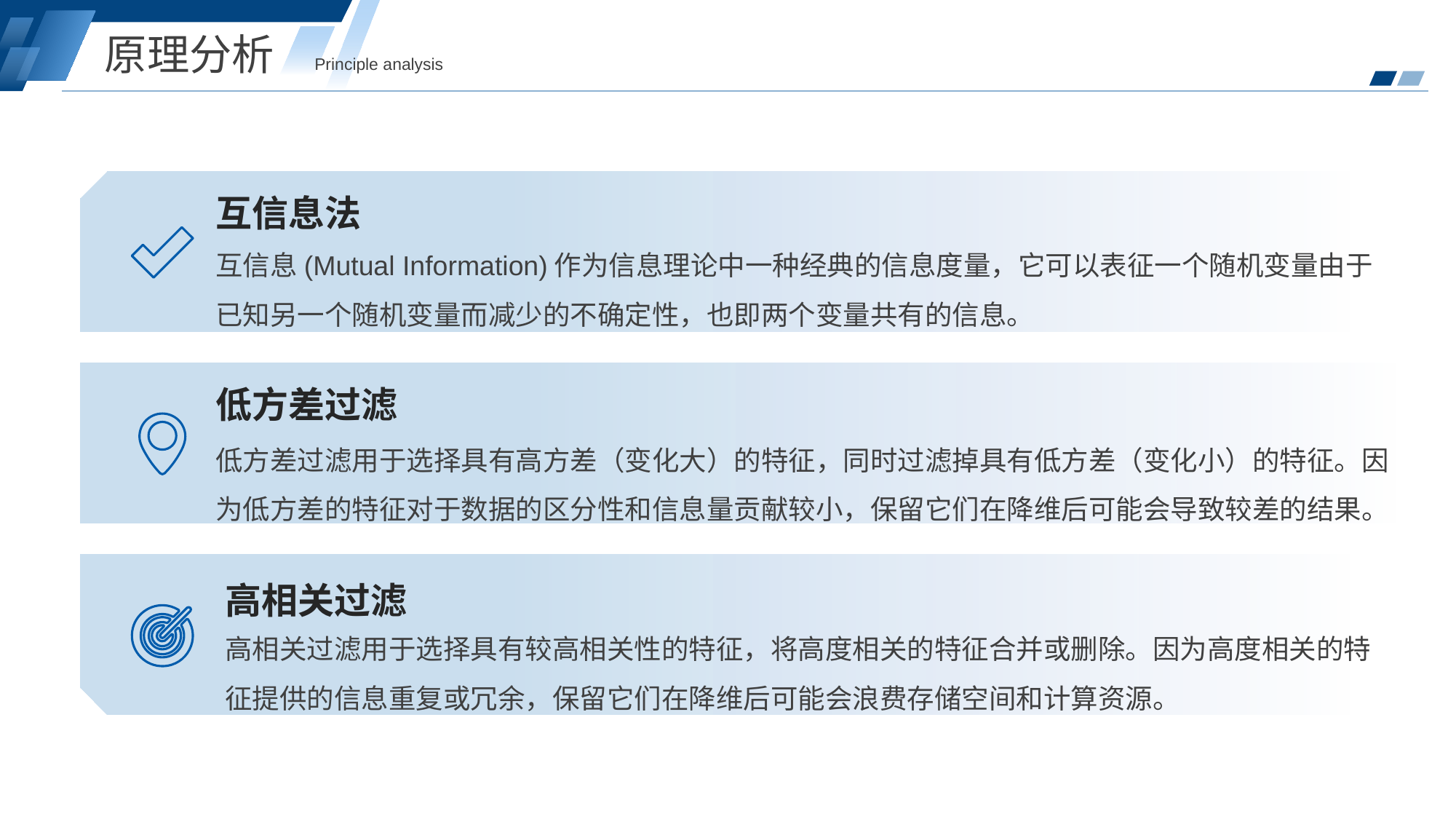

原理分析

Principle analysis

互信息法
互信息(Mutual Information)作为信息理论中一种经典的信息度量，它可以表征一个随机变量由于已知另一个随机变量而减少的不确定性，也即两个变量共有的信息。

低方差过滤
低方差过滤用于选择具有高方差（变化大）的特征，同时过滤掉具有低方差（变化小）的特征。因为低方差的特征对于数据的区分性和信息量贡献较小，保留它们在降维后可能会导致较差的结果。

高相关过滤
高相关过滤用于选择具有较高相关性的特征，将高度相关的特征合并或删除。因为高度相关的特征提供的信息重复或冗余，保留它们在降维后可能会浪费存储空间和计算资源。